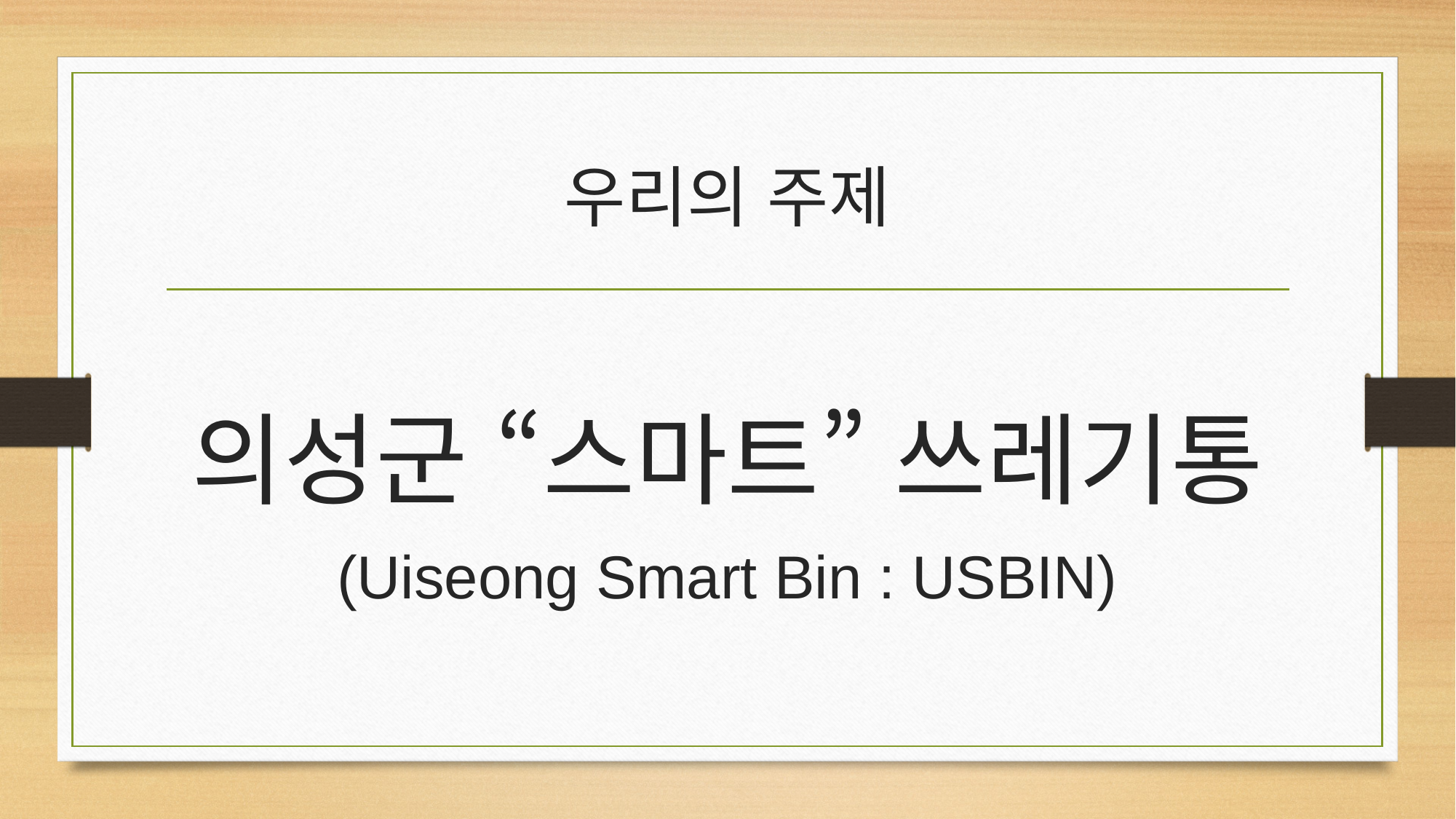

# 우리의 주제
의성군 “스마트” 쓰레기통
(Uiseong Smart Bin : USBIN)